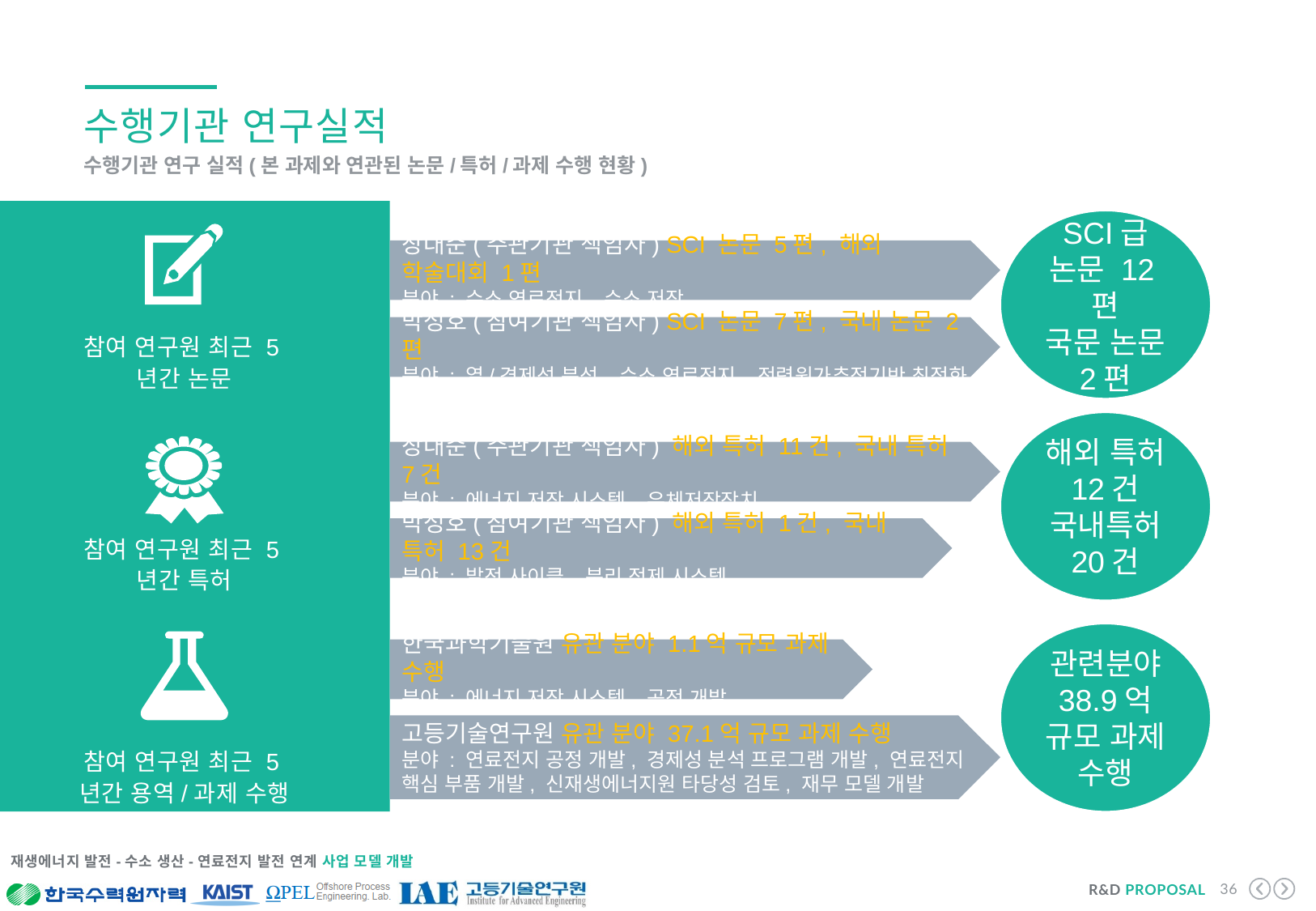

수행기관 연구실적
수행기관 연구 실적(본 과제와 연관된 논문/특허/과제 수행 현황)

SCI급 논문 12편
국문 논문 2편

장대준(주관기관 책임자) SCI 논문 5편, 해외 학술대회 1편
분야 : 수소 연료전지, 수소 저장
박성호(참여기관 책임자) SCI 논문 7편, 국내 논문 2편
분야 : 열/경제성 분석, 수소 연료전지, 전력원가추정기반 최적화
참여 연구원 최근 5년간 논문
해외 특허 12건
국내특허 20건

장대준(주관기관 책임자) 해외 특허 11건, 국내 특허 7건
분야 : 에너지 저장 시스템, 유체저장장치
박성호(참여기관 책임자) 해외 특허 1건, 국내 특허 13건
분야 : 발전 사이클, 분리 정제 시스템
참여 연구원 최근 5년간 특허
관련분야 38.9억 규모 과제 수행

한국과학기술원 유관 분야 1.1억 규모 과제 수행
분야 : 에너지 저장 시스템, 공정 개발
고등기술연구원 유관 분야 37.1억 규모 과제 수행
분야 : 연료전지 공정 개발, 경제성 분석 프로그램 개발, 연료전지 핵심 부품 개발, 신재생에너지원 타당성 검토, 재무 모델 개발
참여 연구원 최근 5년간 용역/과제 수행